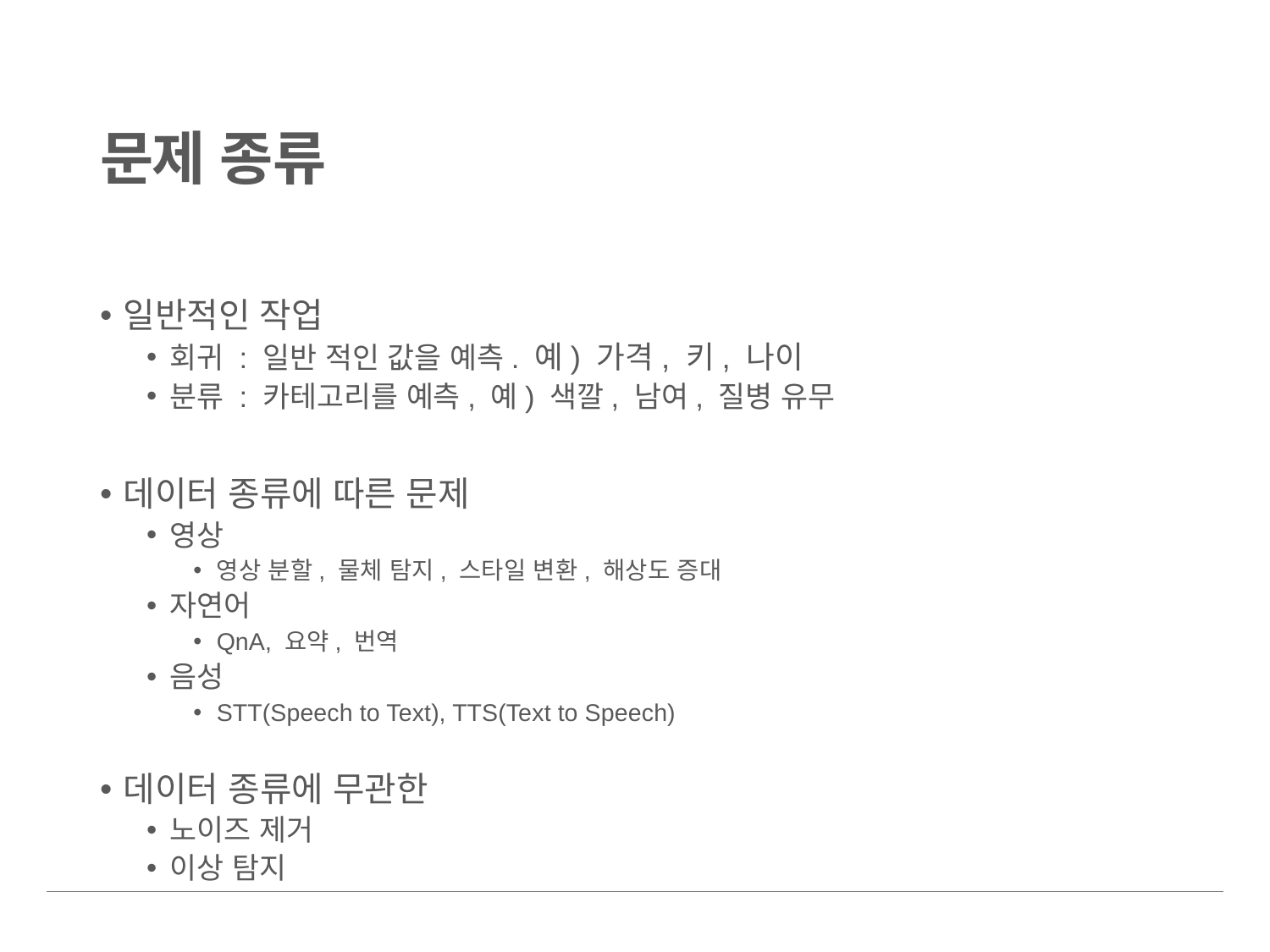

# 문제 종류
일반적인 작업
회귀 : 일반 적인 값을 예측. 예) 가격, 키, 나이
분류 : 카테고리를 예측, 예) 색깔, 남여, 질병 유무

데이터 종류에 따른 문제
영상
영상 분할, 물체 탐지, 스타일 변환, 해상도 증대
자연어
QnA, 요약, 번역
음성
STT(Speech to Text), TTS(Text to Speech)

데이터 종류에 무관한
노이즈 제거
이상 탐지